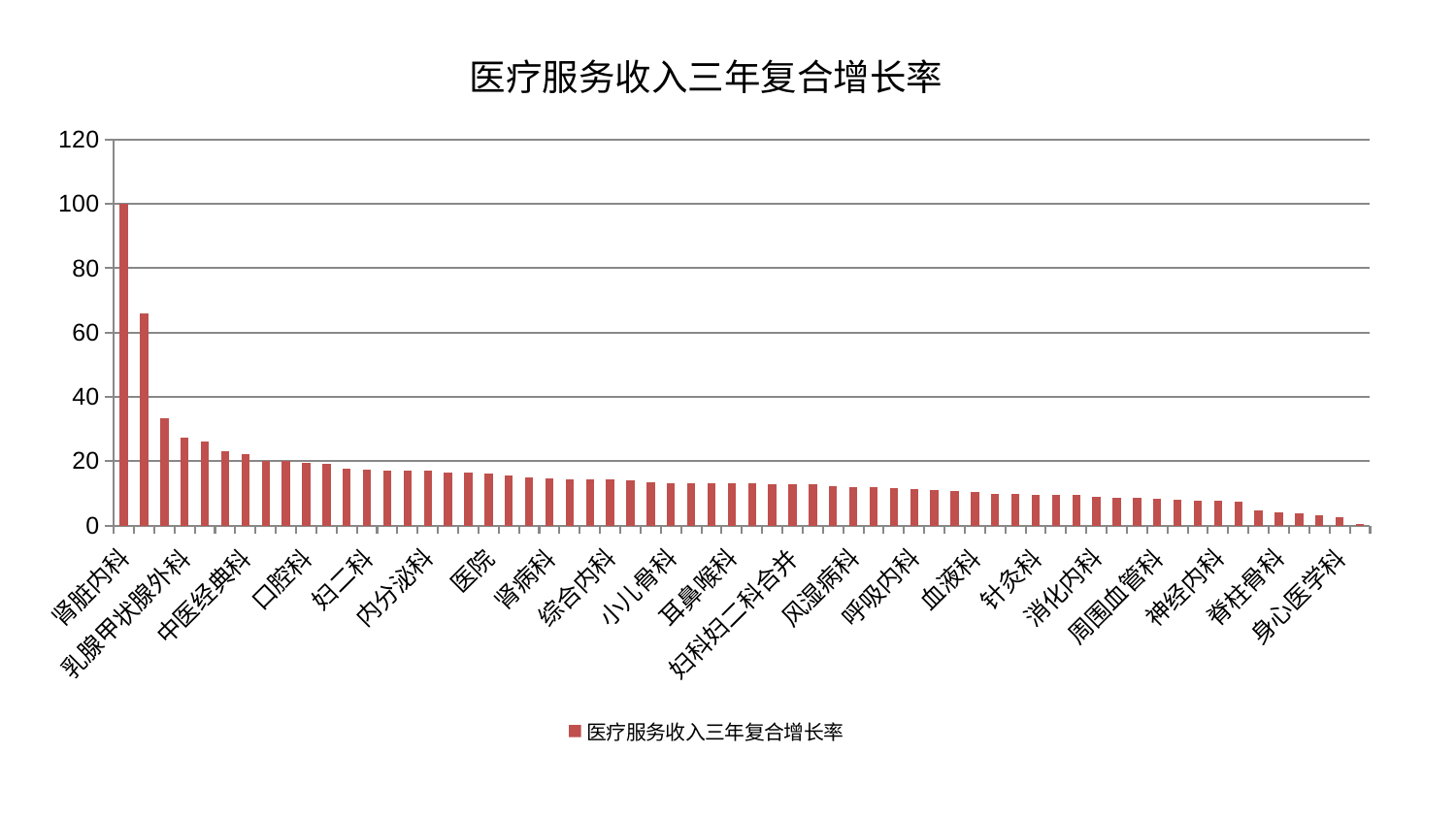

### Chart: 医疗服务收入三年复合增长率

| Category | 医疗服务收入三年复合增长率 |
|---|---|
| 肾脏内科 | 100.0 |
| 创伤骨科 | 65.93541983930683 |
| 西区重症医学科 | 33.20390755714342 |
| 乳腺甲状腺外科 | 27.183068768833525 |
| 心病四科 | 25.98052818981765 |
| 中医外治中心 | 23.097269973164213 |
| 中医经典科 | 22.143647753157715 |
| 儿科 | 20.1359119586432 |
| 美容皮肤科 | 19.93993406480794 |
| 口腔科 | 19.331389291265083 |
| 心血管内科 | 19.159052579616166 |
| 普通外科 | 17.680287872929735 |
| 妇二科 | 17.25231004752498 |
| 关节骨科 | 17.137909150785767 |
| 肝胆外科 | 17.113438351767346 |
| 内分泌科 | 17.0240281225 |
| 脾胃病科 | 16.58794591964829 |
| 治未病中心 | 16.3347269638983 |
| 医院 | 16.176270369506113 |
| 心病一科 | 15.661039468438227 |
| 心病三科 | 14.807675102792938 |
| 肾病科 | 14.560464756069184 |
| 老年医学科 | 14.309930587448658 |
| 康复科 | 14.296853453746445 |
| 综合内科 | 14.28742178647828 |
| 东区肾病科 | 14.03864949324691 |
| 骨科 | 13.375553884817633 |
| 小儿骨科 | 13.263786357294405 |
| 重症医学科 | 13.218577644040579 |
| 肛肠科 | 13.152048332057666 |
| 耳鼻喉科 | 13.071969916439386 |
| 脾胃科消化科合并 | 13.03412941005062 |
| 皮肤科 | 12.895936837561834 |
| 妇科妇二科合并 | 12.79815459045802 |
| 推拿科 | 12.712246417958745 |
| 脑病三科 | 12.172760156829364 |
| 风湿病科 | 12.019771416394462 |
| 肿瘤内科 | 11.974213617806619 |
| 小儿推拿科 | 11.531733780596301 |
| 呼吸内科 | 11.2855664436887 |
| 胸外科 | 11.121508212885942 |
| 眼科 | 10.653337156352261 |
| 血液科 | 10.306345217704429 |
| 产科 | 9.825856516198431 |
| 显微骨科 | 9.697436039378346 |
| 针灸科 | 9.582456289944233 |
| 泌尿外科 | 9.524562671177405 |
| 脑病一科 | 9.484706776254045 |
| 消化内科 | 8.776982503786362 |
| 肝病科 | 8.739927322739861 |
| 运动损伤骨科 | 8.458992632041296 |
| 周围血管科 | 8.413532436655132 |
| 心病二科 | 7.903177861727817 |
| 微创骨科 | 7.829451040451911 |
| 神经内科 | 7.654816654390565 |
| 脑病二科 | 7.470176712629743 |
| 神经外科 | 4.824918721892088 |
| 脊柱骨科 | 4.126291963084218 |
| 妇科 | 3.89197225205164 |
| 男科 | 3.2409247087617046 |
| 身心医学科 | 2.6921976664322154 |
| 东区重症医学科 | 0.452277779307194 |
224